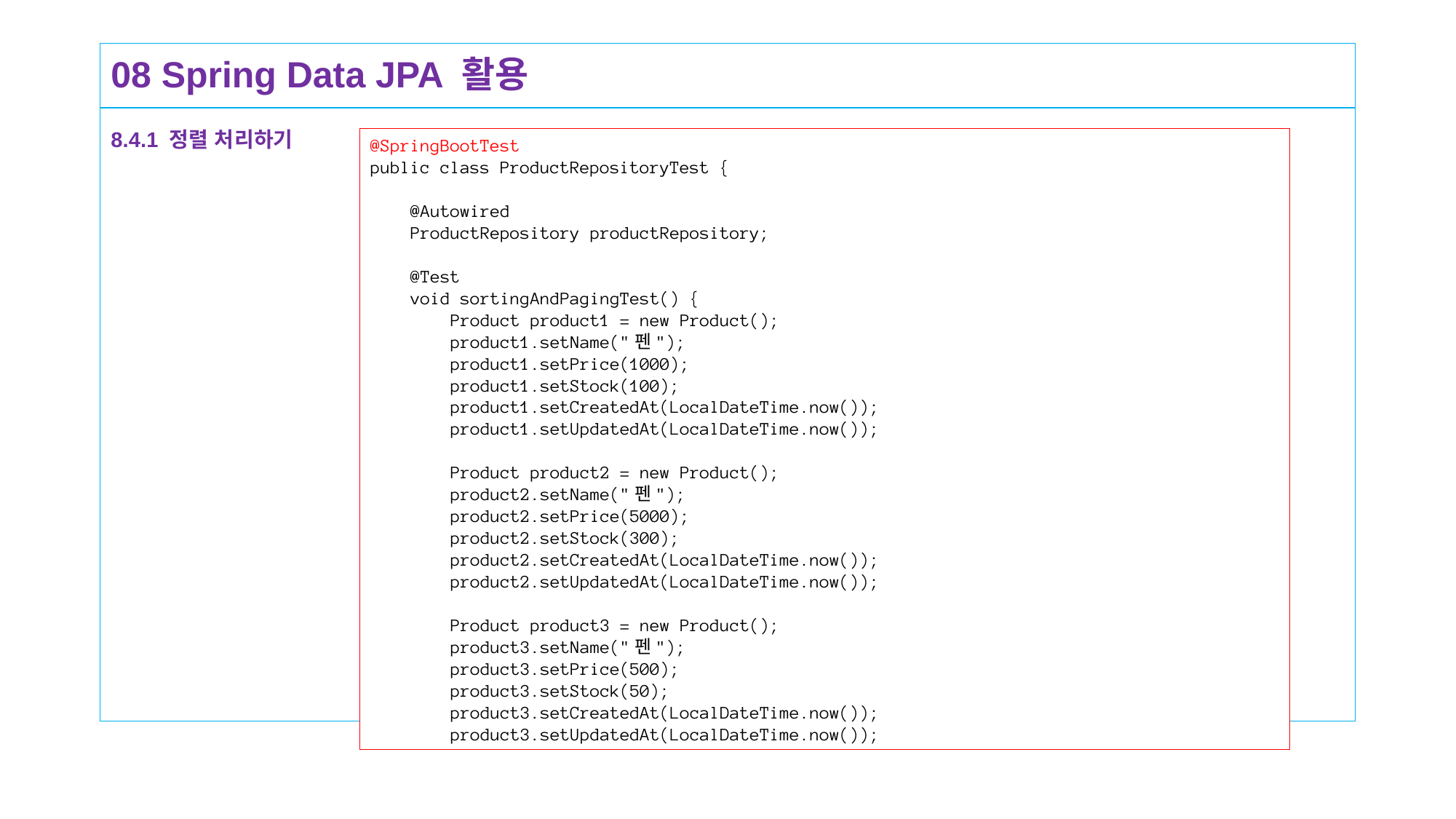

# 08 Spring Data JPA 활용
8.4.1 정렬 처리하기
@SpringBootTest
public class ProductRepositoryTest {

    @Autowired
    ProductRepository productRepository;

    @Test
    void sortingAndPagingTest() {
        Product product1 = new Product();
        product1.setName("펜");
        product1.setPrice(1000);
        product1.setStock(100);
        product1.setCreatedAt(LocalDateTime.now());
        product1.setUpdatedAt(LocalDateTime.now());

        Product product2 = new Product();
        product2.setName("펜");
        product2.setPrice(5000);
        product2.setStock(300);
        product2.setCreatedAt(LocalDateTime.now());
        product2.setUpdatedAt(LocalDateTime.now());

        Product product3 = new Product();
        product3.setName("펜");
        product3.setPrice(500);
        product3.setStock(50);
        product3.setCreatedAt(LocalDateTime.now());
        product3.setUpdatedAt(LocalDateTime.now());